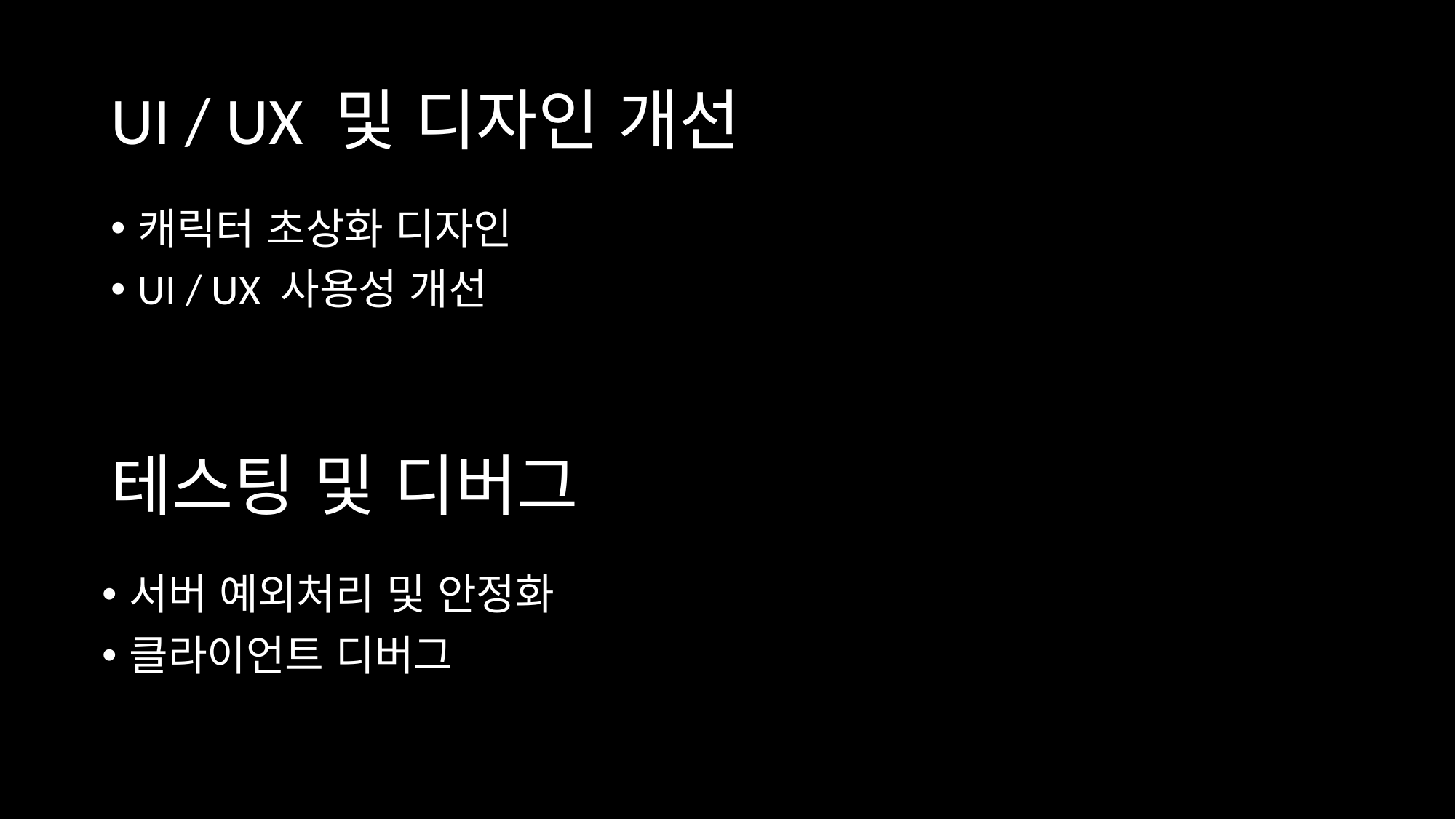

# UI / UX 및 디자인 개선
캐릭터 초상화 디자인
UI / UX 사용성 개선
테스팅 및 디버그
서버 예외처리 및 안정화
클라이언트 디버그